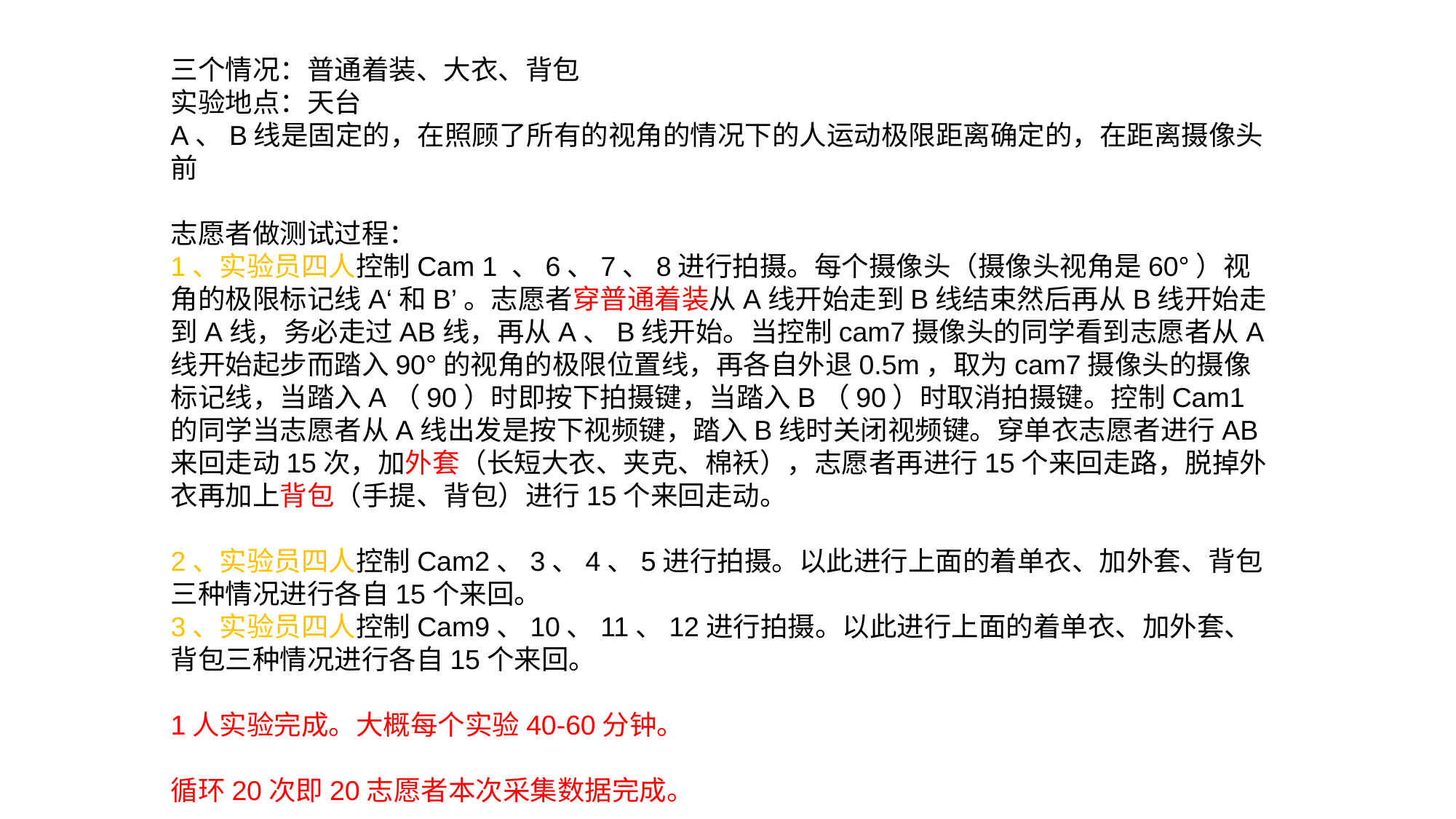

三个情况：普通着装、大衣、背包
实验地点：天台
A、B线是固定的，在照顾了所有的视角的情况下的人运动极限距离确定的，在距离摄像头前

志愿者做测试过程：
1、实验员四人控制Cam 1 、6、7、8进行拍摄。每个摄像头（摄像头视角是60°）视角的极限标记线A‘和B’。志愿者穿普通着装从A线开始走到B线结束然后再从B线开始走到A线，务必走过AB线，再从A、B线开始。当控制cam7摄像头的同学看到志愿者从A线开始起步而踏入90°的视角的极限位置线，再各自外退0.5m，取为cam7摄像头的摄像标记线，当踏入A（90）时即按下拍摄键，当踏入B（90）时取消拍摄键。控制Cam1的同学当志愿者从A线出发是按下视频键，踏入B线时关闭视频键。穿单衣志愿者进行AB来回走动15次，加外套（长短大衣、夹克、棉袄），志愿者再进行15个来回走路，脱掉外衣再加上背包（手提、背包）进行15个来回走动。

2、实验员四人控制Cam2、3、4、5进行拍摄。以此进行上面的着单衣、加外套、背包三种情况进行各自15个来回。
3、实验员四人控制Cam9、10、11、12进行拍摄。以此进行上面的着单衣、加外套、背包三种情况进行各自15个来回。

1人实验完成。大概每个实验40-60分钟。

循环20次即20志愿者本次采集数据完成。